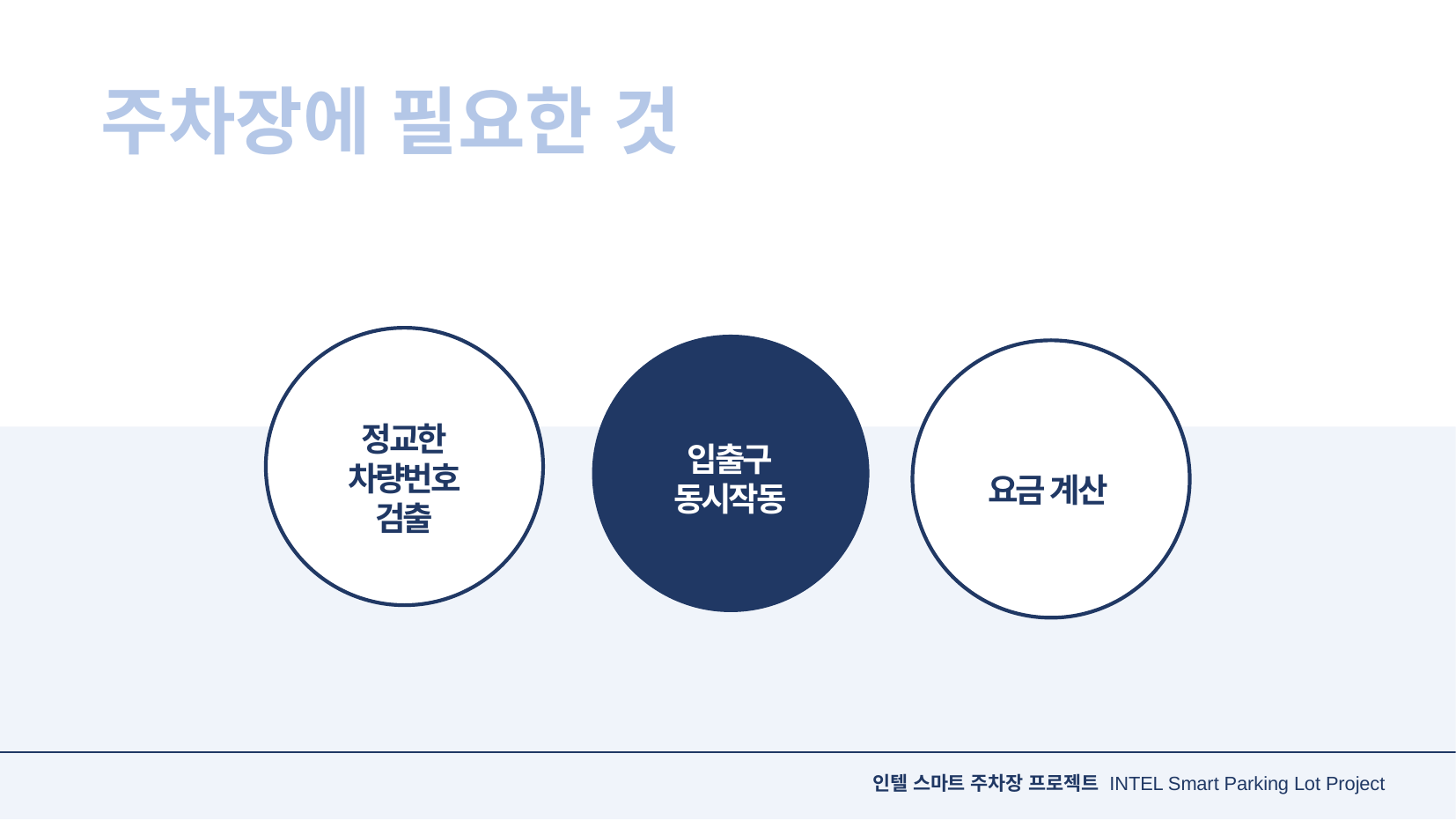

주차장에 필요한 것

정교한
차량번호
검출

입출구
동시작동

요금 계산

인텔 스마트 주차장 프로젝트 INTEL Smart Parking Lot Project